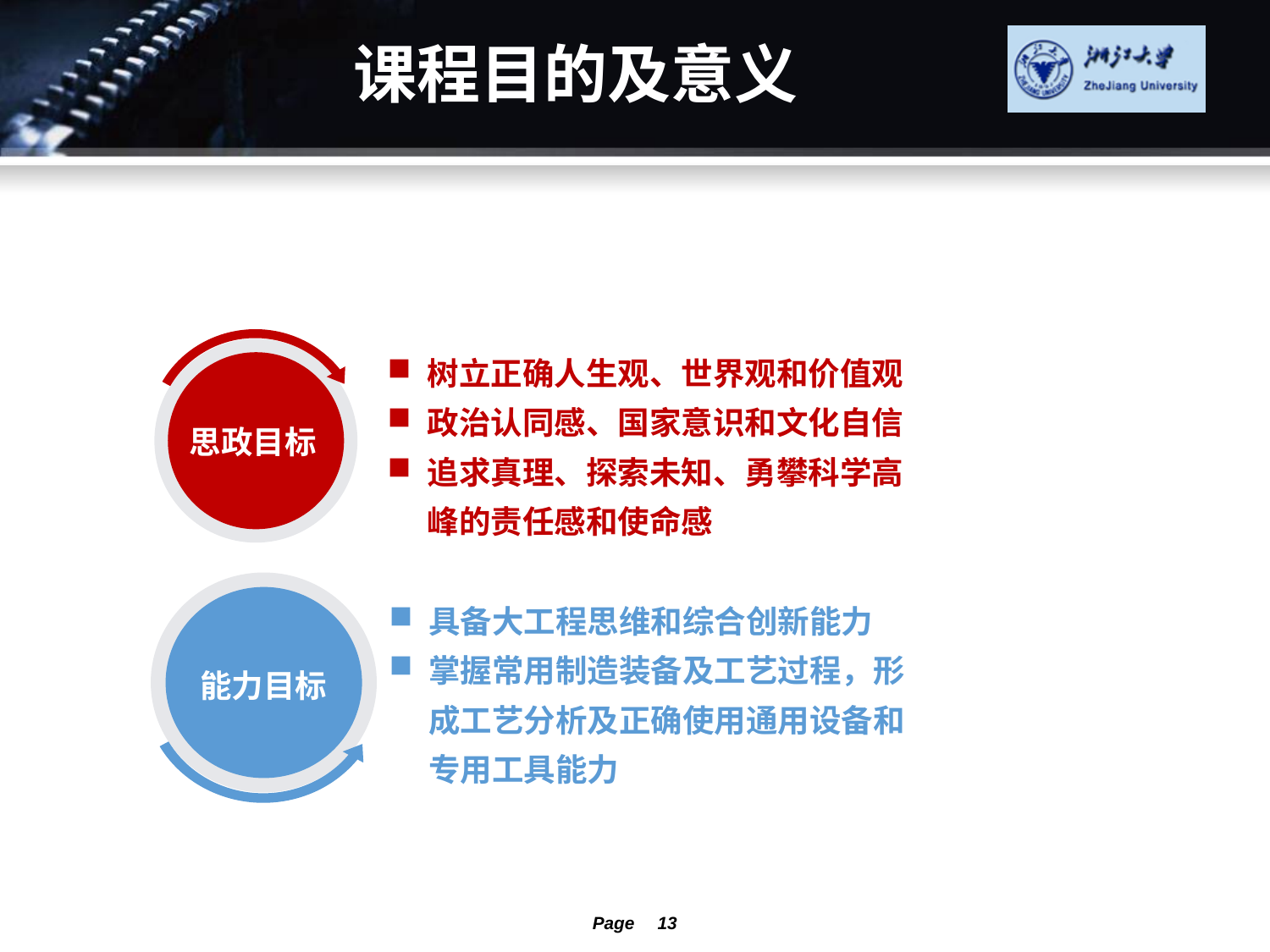

# 课程目的及意义

树立正确人生观、世界观和价值观
政治认同感、国家意识和文化自信
追求真理、探索未知、勇攀科学高峰的责任感和使命感
思政目标

具备大工程思维和综合创新能力
掌握常用制造装备及工艺过程，形成工艺分析及正确使用通用设备和专用工具能力
能力目标